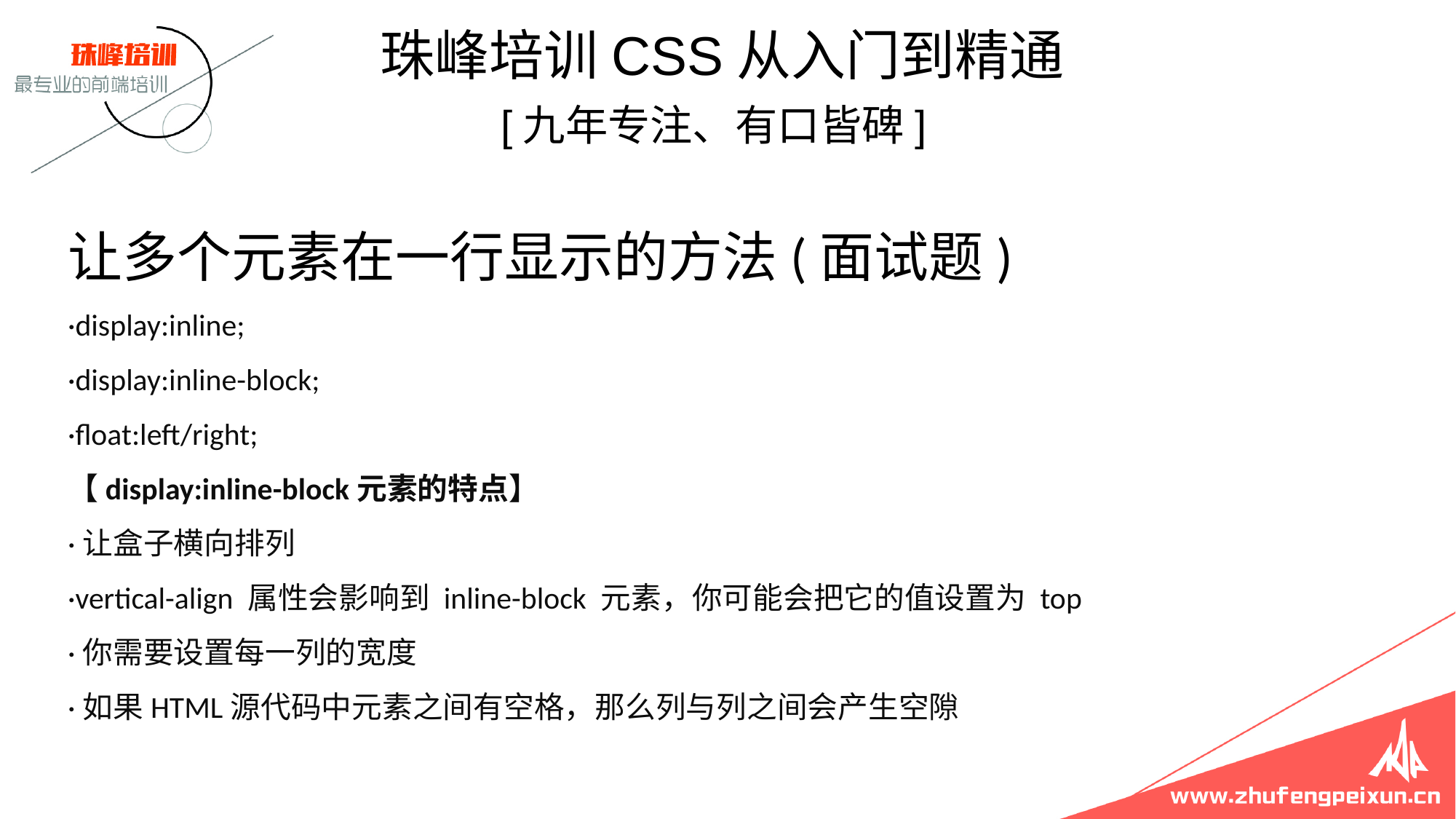

珠峰培训CSS从入门到精通
        [九年专注、有口皆碑]
# 让多个元素在一行显示的方法(面试题) ·display:inline; ·display:inline-block; ·float:left/right; 【display:inline-block元素的特点】 ·让盒子横向排列 ·vertical-align 属性会影响到 inline-block 元素，你可能会把它的值设置为 top ·你需要设置每一列的宽度 ·如果HTML源代码中元素之间有空格，那么列与列之间会产生空隙